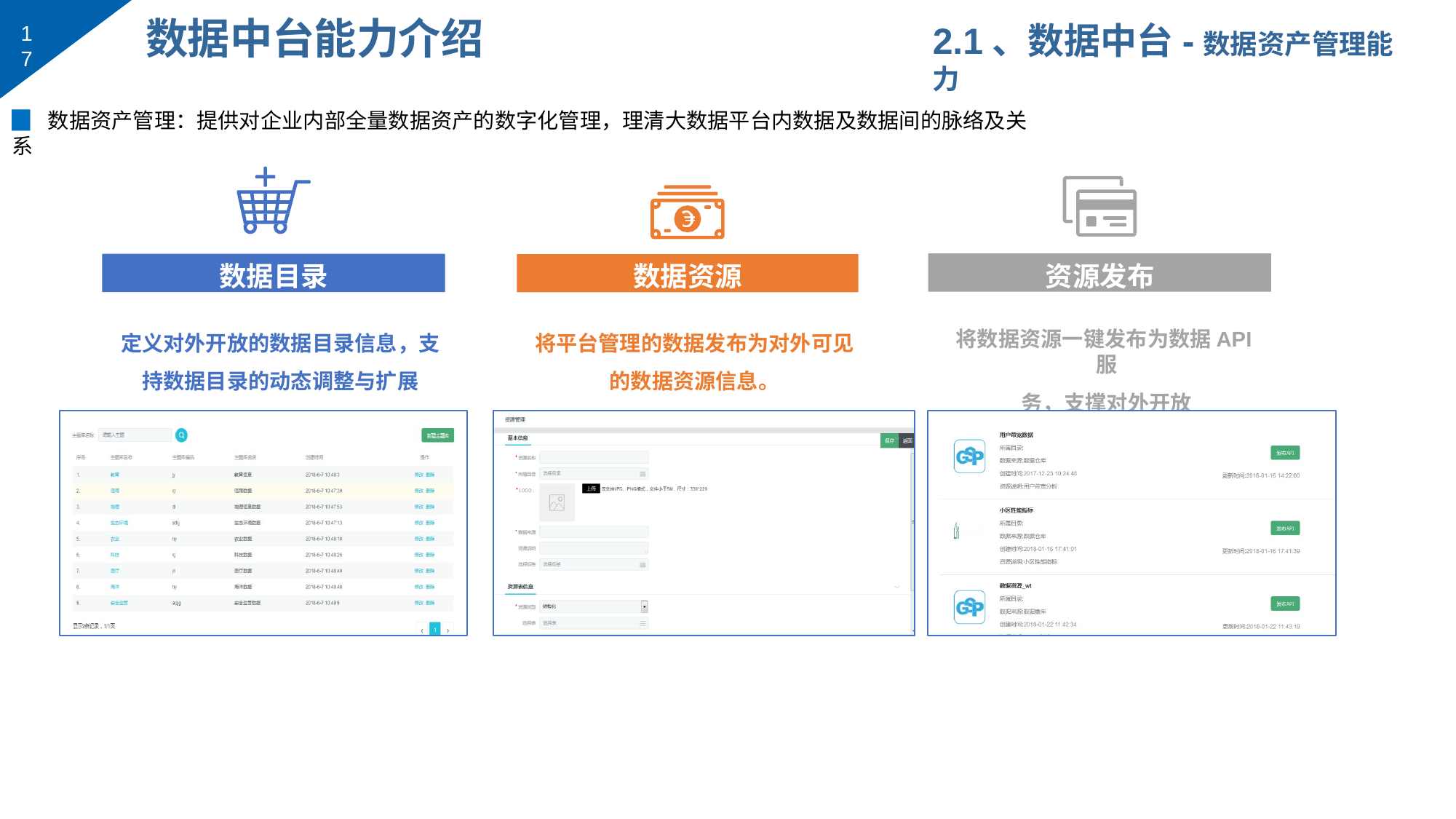

# 数据中台能力介绍
2.1、数据中台-数据资产管理能力
17
▉	数据资产管理：提供对企业内部全量数据资产的数字化管理，理清大数据平台内数据及数据间的脉络及关系

资源发布
数据目录
数据资源
将数据资源一键发布为数据API服
务，支撑对外开放
定义对外开放的数据目录信息，支
持数据目录的动态调整与扩展
将平台管理的数据发布为对外可见
的数据资源信息。